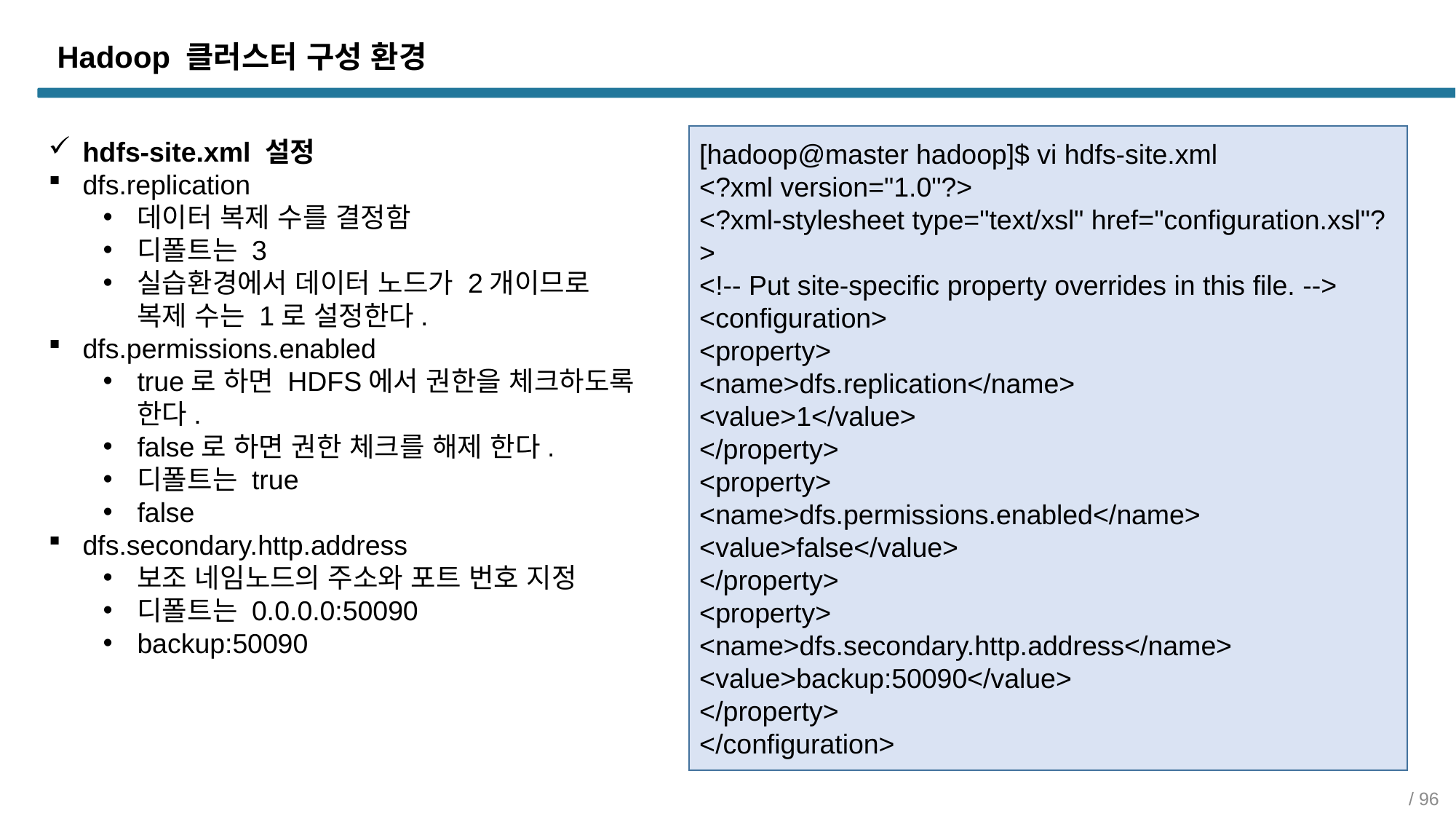

Hadoop 클러스터 구성 환경
[hadoop@master hadoop]$ vi hdfs-site.xml
<?xml version="1.0"?>
<?xml-stylesheet type="text/xsl" href="configuration.xsl"?>
<!-- Put site-specific property overrides in this file. -->
<configuration>
<property>
<name>dfs.replication</name>
<value>1</value>
</property>
<property>
<name>dfs.permissions.enabled</name>
<value>false</value>
</property>
<property>
<name>dfs.secondary.http.address</name>
<value>backup:50090</value>
</property>
</configuration>
hdfs-site.xml 설정
dfs.replication
데이터 복제 수를 결정함
디폴트는 3
실습환경에서 데이터 노드가 2개이므로
복제 수는 1로 설정한다.
dfs.permissions.enabled
true로 하면 HDFS에서 권한을 체크하도록 한다.
false로 하면 권한 체크를 해제 한다.
디폴트는 true
false
dfs.secondary.http.address
보조 네임노드의 주소와 포트 번호 지정
디폴트는 0.0.0.0:50090
backup:50090
/ 96